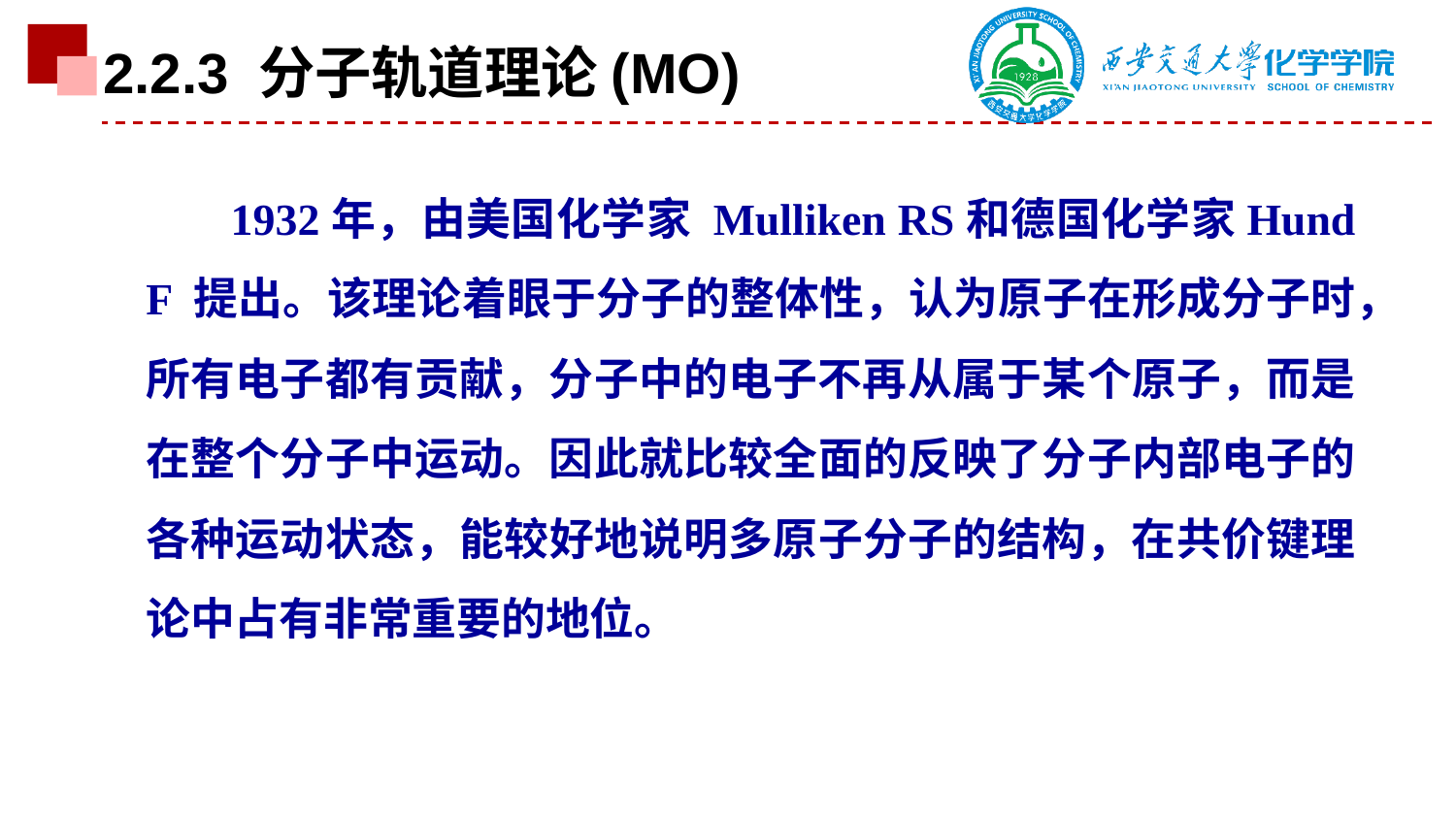

2.2.3 分子轨道理论(MO)
 1932年，由美国化学家 Mulliken RS和德国化学家Hund F 提出。该理论着眼于分子的整体性，认为原子在形成分子时，所有电子都有贡献，分子中的电子不再从属于某个原子，而是在整个分子中运动。因此就比较全面的反映了分子内部电子的各种运动状态，能较好地说明多原子分子的结构，在共价键理论中占有非常重要的地位。